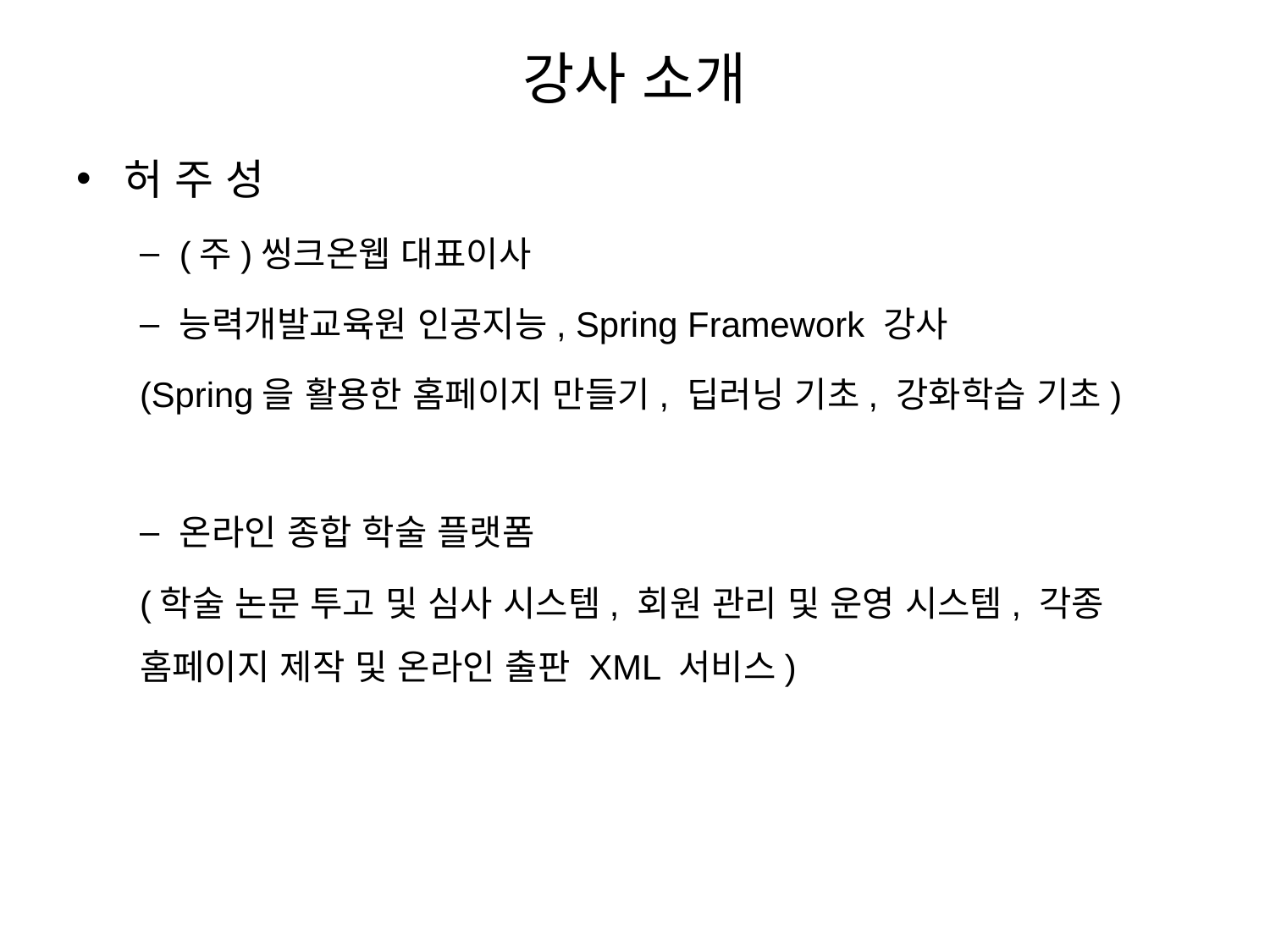

# 강사 소개
허 주 성
(주)씽크온웹 대표이사
능력개발교육원 인공지능, Spring Framework 강사
(Spring을 활용한 홈페이지 만들기, 딥러닝 기초, 강화학습 기초)

온라인 종합 학술 플랫폼
(학술 논문 투고 및 심사 시스템, 회원 관리 및 운영 시스템, 각종 홈페이지 제작 및 온라인 출판 XML 서비스)